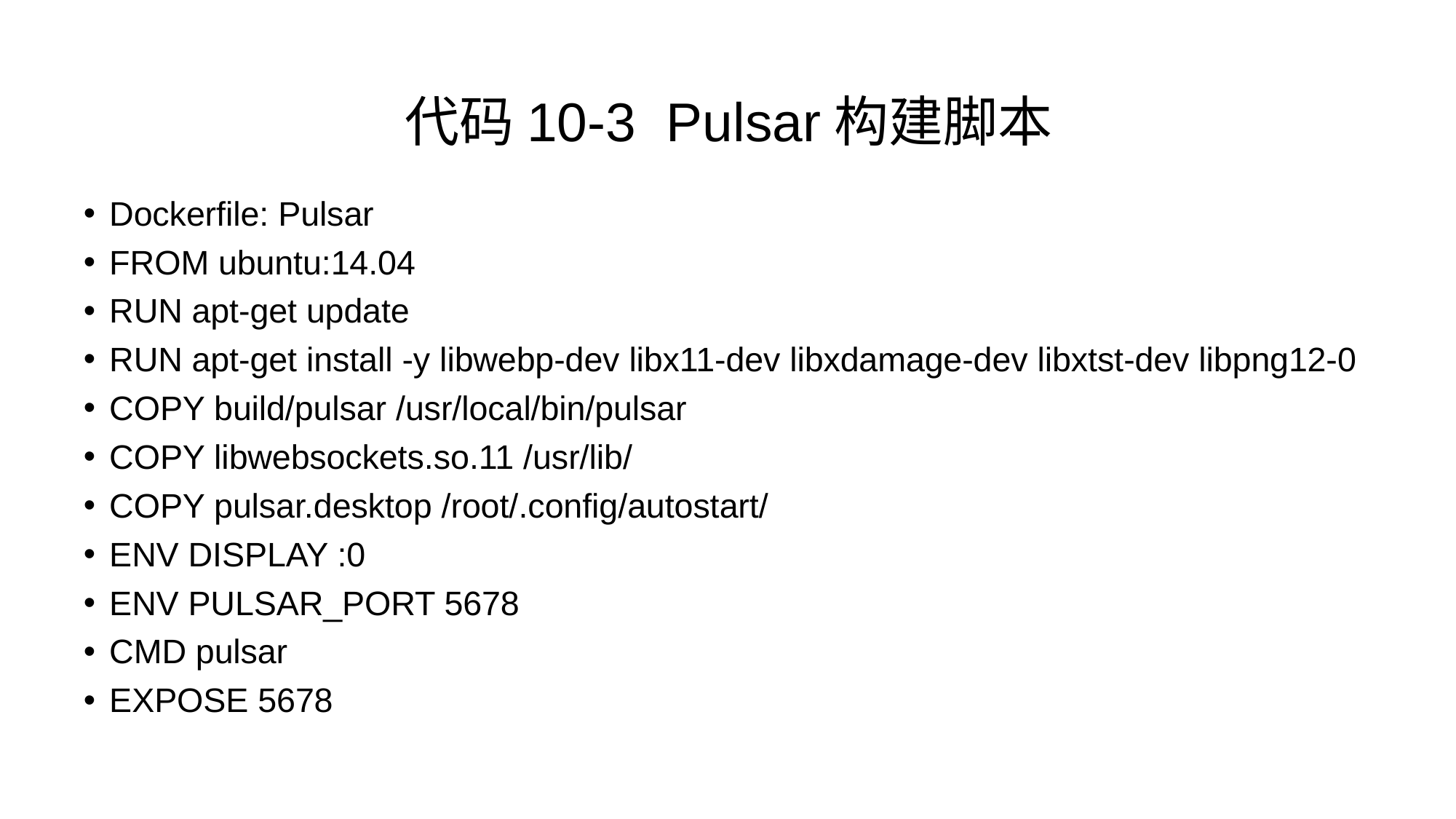

代码10-3  Pulsar构建脚本
Dockerfile: Pulsar
FROM ubuntu:14.04
RUN apt-get update
RUN apt-get install -y libwebp-dev libx11-dev libxdamage-dev libxtst-dev libpng12-0
COPY build/pulsar /usr/local/bin/pulsar
COPY libwebsockets.so.11 /usr/lib/
COPY pulsar.desktop /root/.config/autostart/
ENV DISPLAY :0
ENV PULSAR_PORT 5678
CMD pulsar
EXPOSE 5678